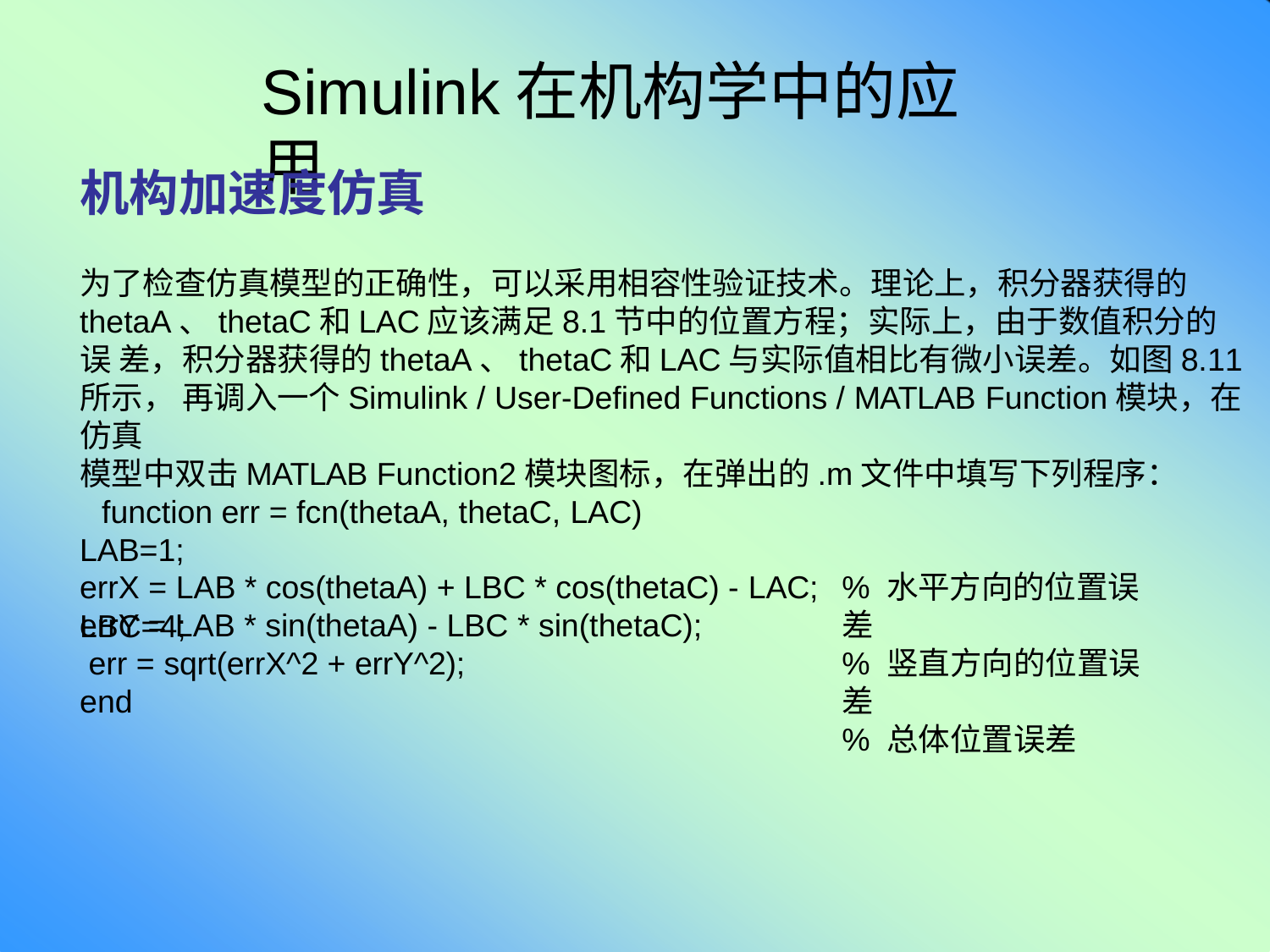

# Simulink在机构学中的应用
机构加速度仿真
为了检查仿真模型的正确性，可以采用相容性验证技术。理论上，积分器获得的
thetaA、thetaC和LAC应该满足8.1节中的位置方程；实际上，由于数值积分的误 差，积分器获得的thetaA、thetaC和LAC与实际值相比有微小误差。如图8.11所示， 再调入一个Simulink / User-Defined Functions / MATLAB Function模块，在仿真
模型中双击MATLAB Function2模块图标，在弹出的.m文件中填写下列程序：  function err = fcn(thetaA, thetaC, LAC)
LAB=1;  LBC=4;
errX = LAB * cos(thetaA) + LBC * cos(thetaC) - LAC;
errY = LAB * sin(thetaA) - LBC * sin(thetaC);  err = sqrt(errX^2 + errY^2);
end
% 水平方向的位置误差
% 竖直方向的位置误差
% 总体位置误差